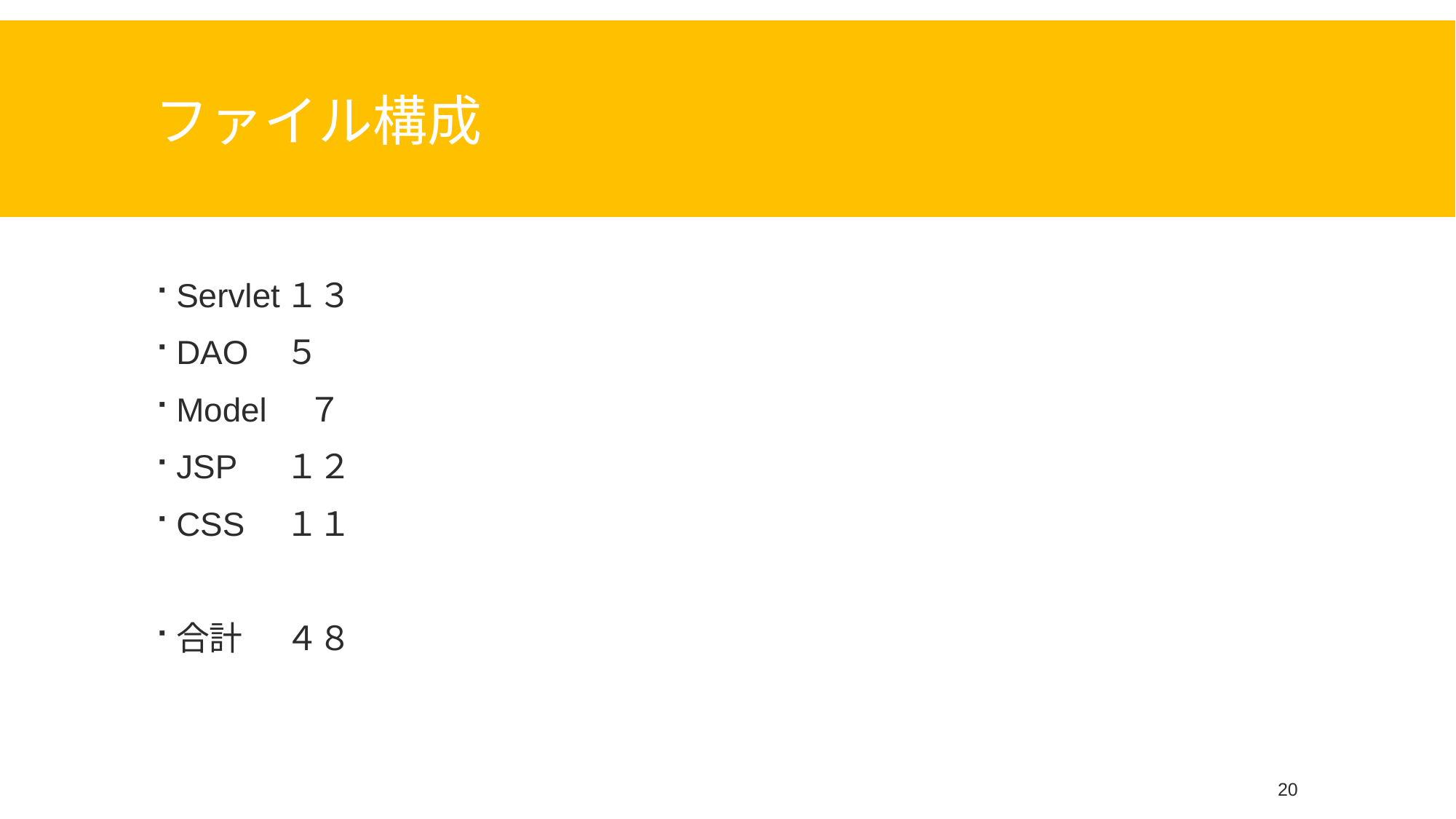

# ファイル構成
Servlet	１３
DAO	５
Model　７
JSP	１２
CSS	１１

合計	４８
20